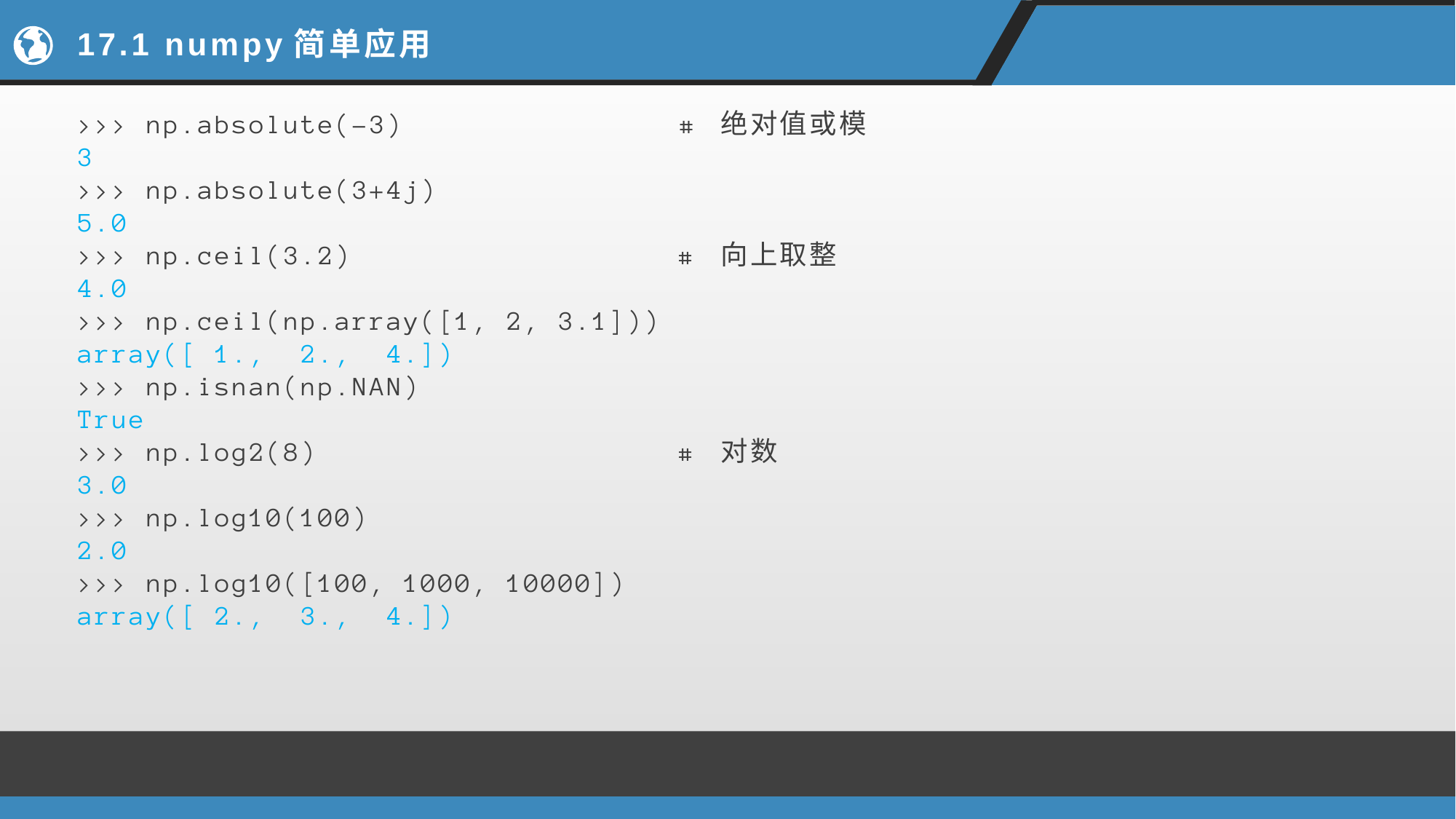

# 17.1 numpy简单应用

>>> np.absolute(-3)                # 绝对值或模
3
>>> np.absolute(3+4j)
5.0
>>> np.ceil(3.2)                   # 向上取整
4.0
>>> np.ceil(np.array([1, 2, 3.1]))
array([ 1.,  2.,  4.])
>>> np.isnan(np.NAN)
True
>>> np.log2(8)                     # 对数
3.0
>>> np.log10(100)
2.0
>>> np.log10([100, 1000, 10000])
array([ 2.,  3.,  4.])